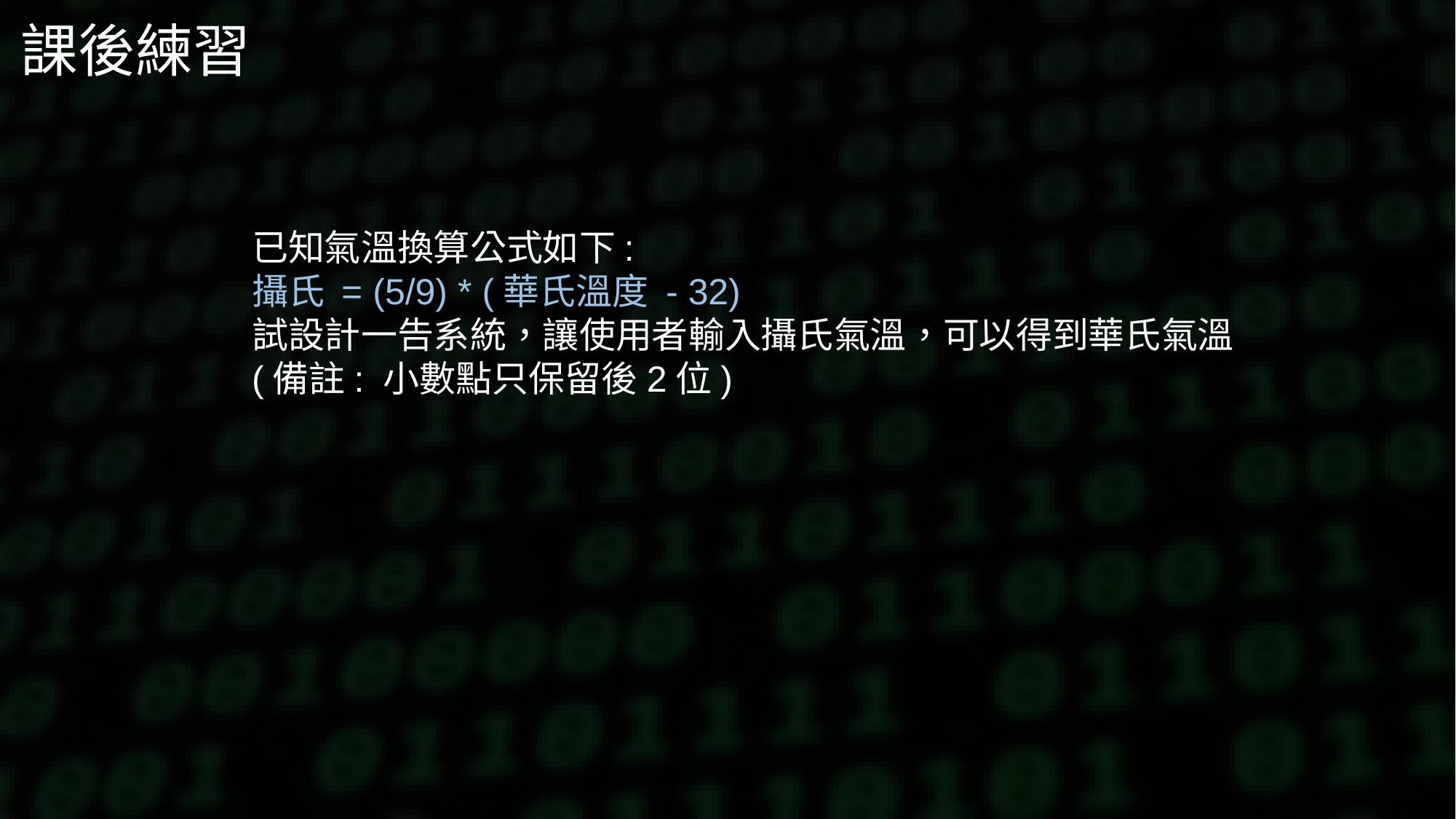

# 課後練習
已知氣溫換算公式如下:
攝氏 = (5/9) * (華氏溫度 - 32)
試設計一告系統，讓使用者輸入攝氏氣溫，可以得到華氏氣溫
(備註: 小數點只保留後2位)